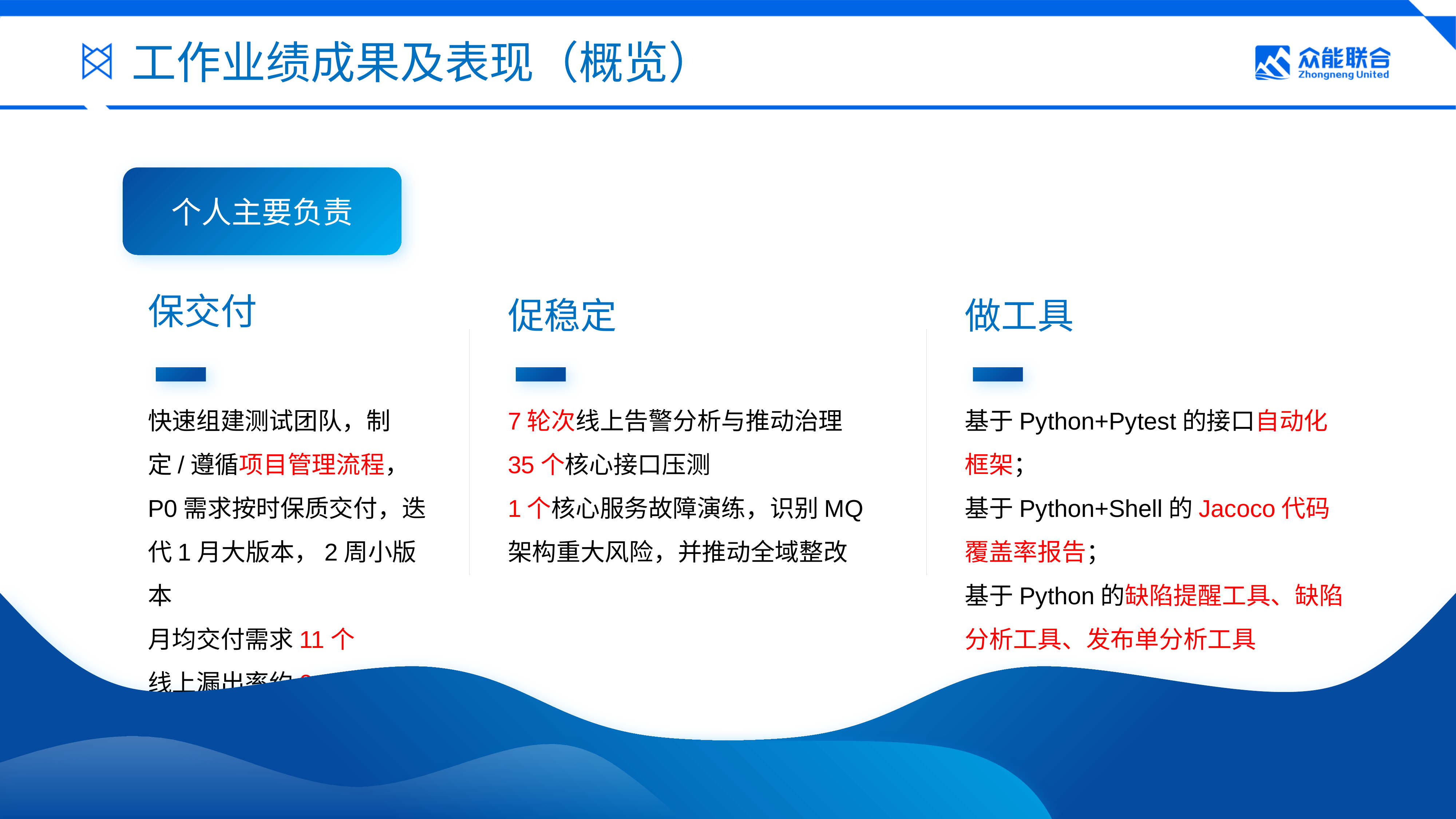

工作业绩成果及表现（概览）
个人主要负责
保交付
快速组建测试团队，制定/遵循项目管理流程，P0需求按时保质交付，迭代1月大版本，2周小版本
月均交付需求11个
线上漏出率约0.5%

促稳定
7轮次线上告警分析与推动治理
35个核心接口压测
1个核心服务故障演练，识别MQ架构重大风险，并推动全域整改

做工具
基于Python+Pytest的接口自动化框架；
基于Python+Shell的Jacoco代码覆盖率报告；
基于Python的缺陷提醒工具、缺陷分析工具、发布单分析工具